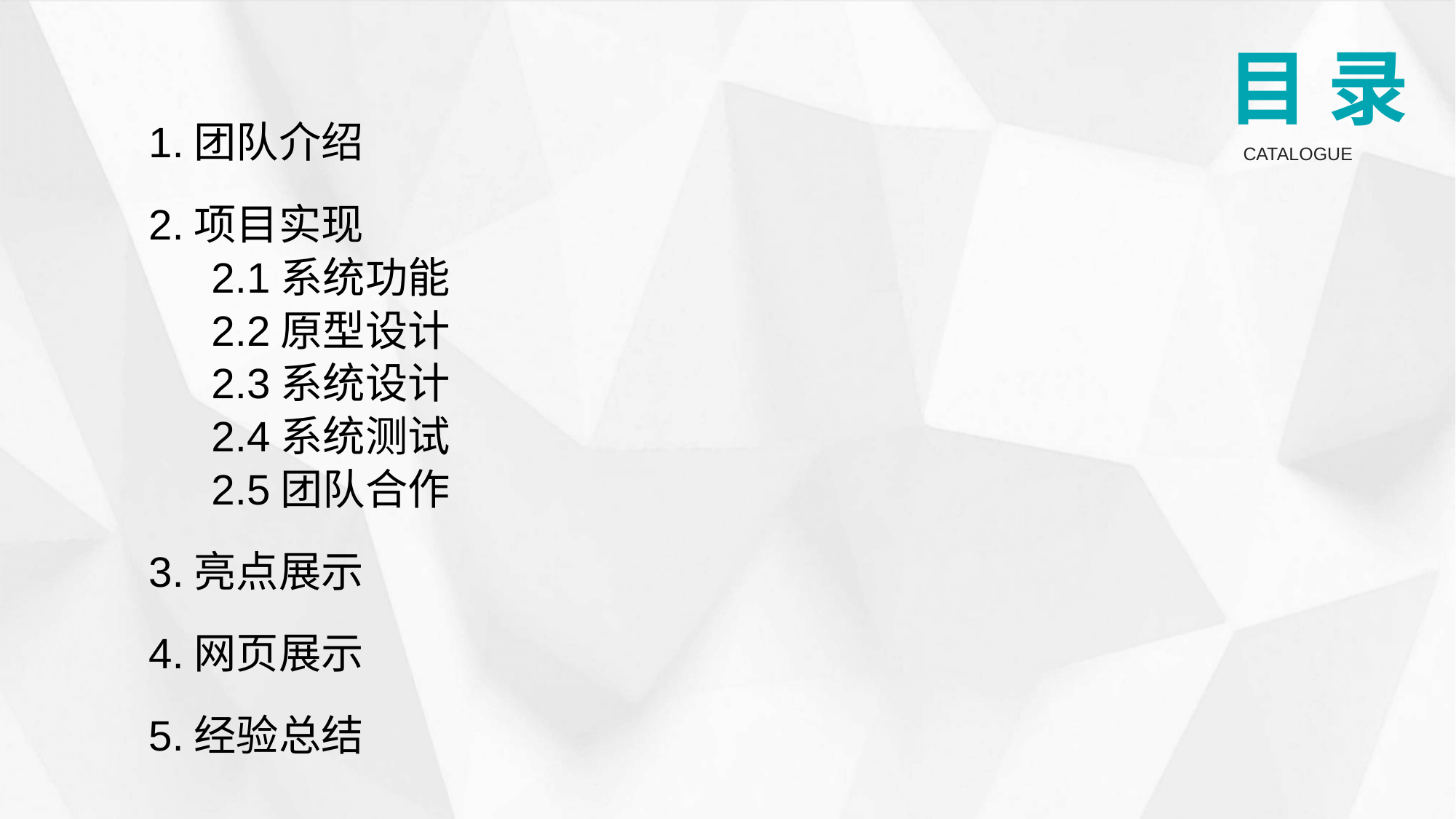

目 录
CATALOGUE
1.团队介绍
2.项目实现
   2.1系统功能
   2.2原型设计
   2.3系统设计
   2.4系统测试
   2.5团队合作
3.亮点展示
4.网页展示
5.经验总结